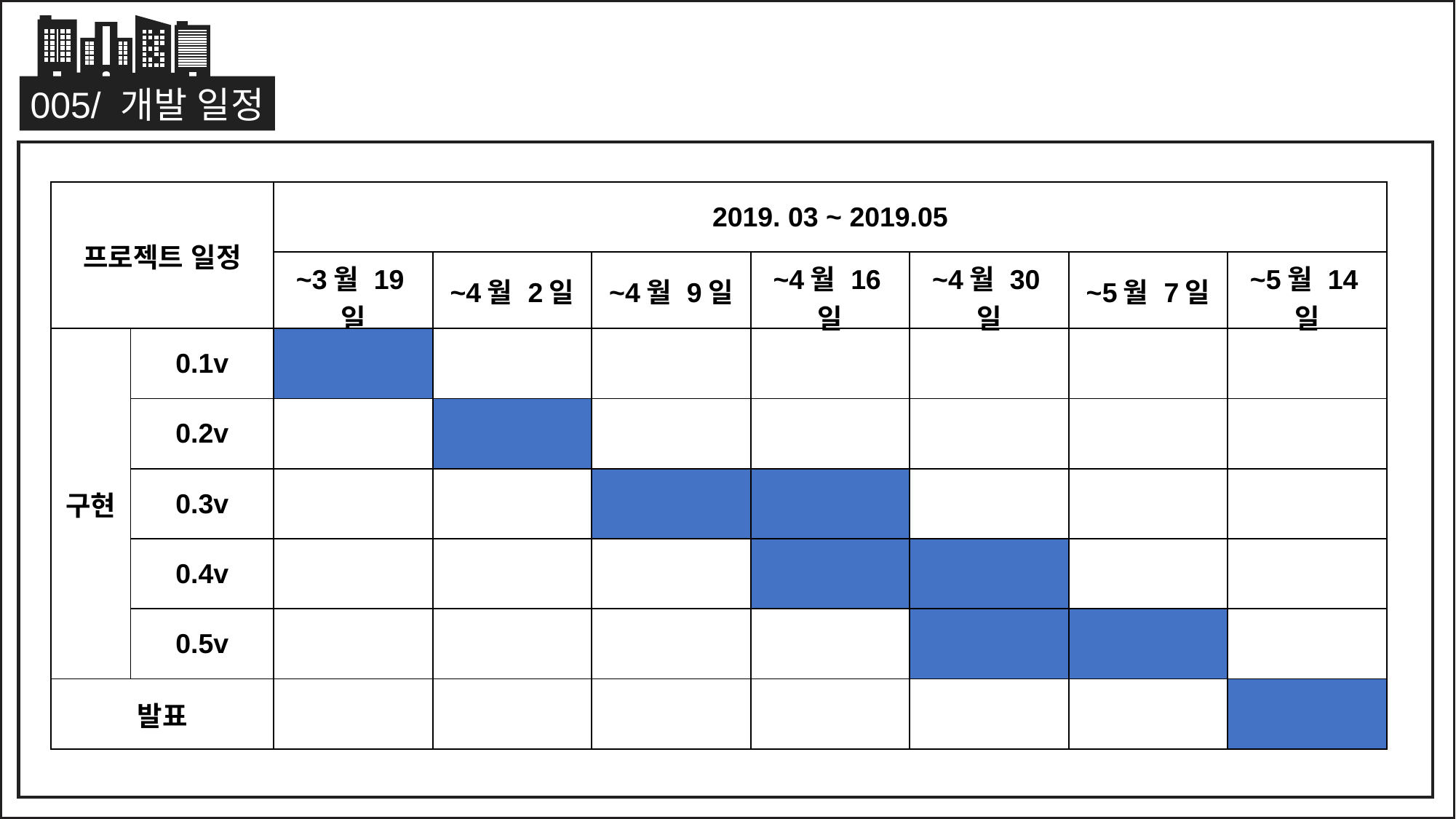

005/ 개발 일정

| 프로젝트 일정 |  | 2019. 03 ~ 2019.05 |  |  |  |  |  |  |
| --- | --- | --- | --- | --- | --- | --- | --- | --- |
|  |  | ~3월 19일 | ~4월 2일 | ~4월 9일 | ~4월 16일 | ~4월 30일 | ~5월 7일 | ~5월 14일 |
| 구현 | 0.1v |  |  |  |  |  |  |  |
|  | 0.2v |  |  |  |  |  |  |  |
|  | 0.3v |  |  |  |  |  |  |  |
|  | 0.4v |  |  |  |  |  |  |  |
|  | 0.5v |  |  |  |  |  |  |  |
| 발표 |  |  |  |  |  |  |  |  |